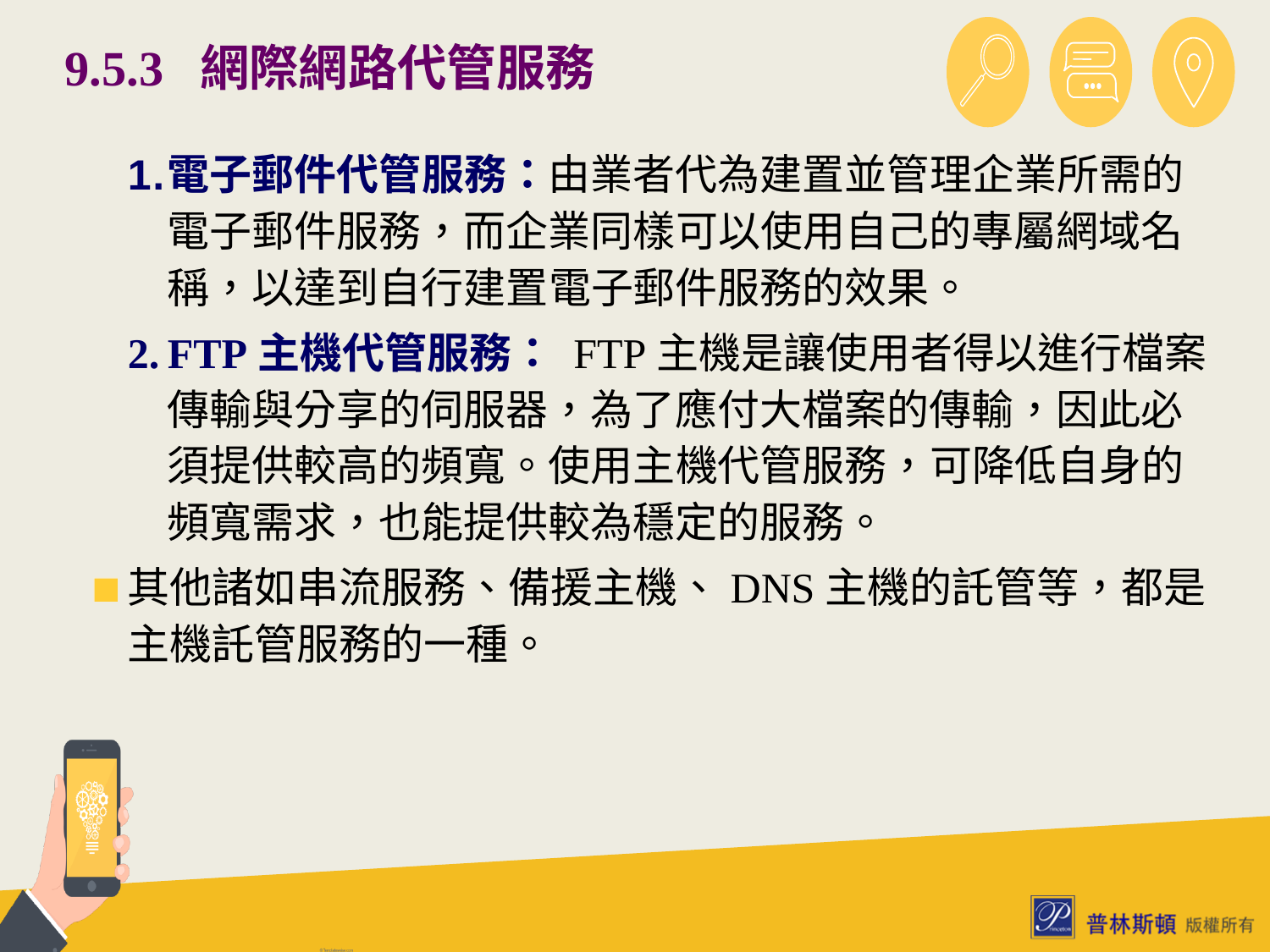

# 9.5.3  網際網路代管服務
電子郵件代管服務：由業者代為建置並管理企業所需的電子郵件服務，而企業同樣可以使用自己的專屬網域名稱，以達到自行建置電子郵件服務的效果。
FTP主機代管服務： FTP主機是讓使用者得以進行檔案傳輸與分享的伺服器，為了應付大檔案的傳輸，因此必須提供較高的頻寬。使用主機代管服務，可降低自身的頻寬需求，也能提供較為穩定的服務。
其他諸如串流服務、備援主機、DNS主機的託管等，都是主機託管服務的一種。